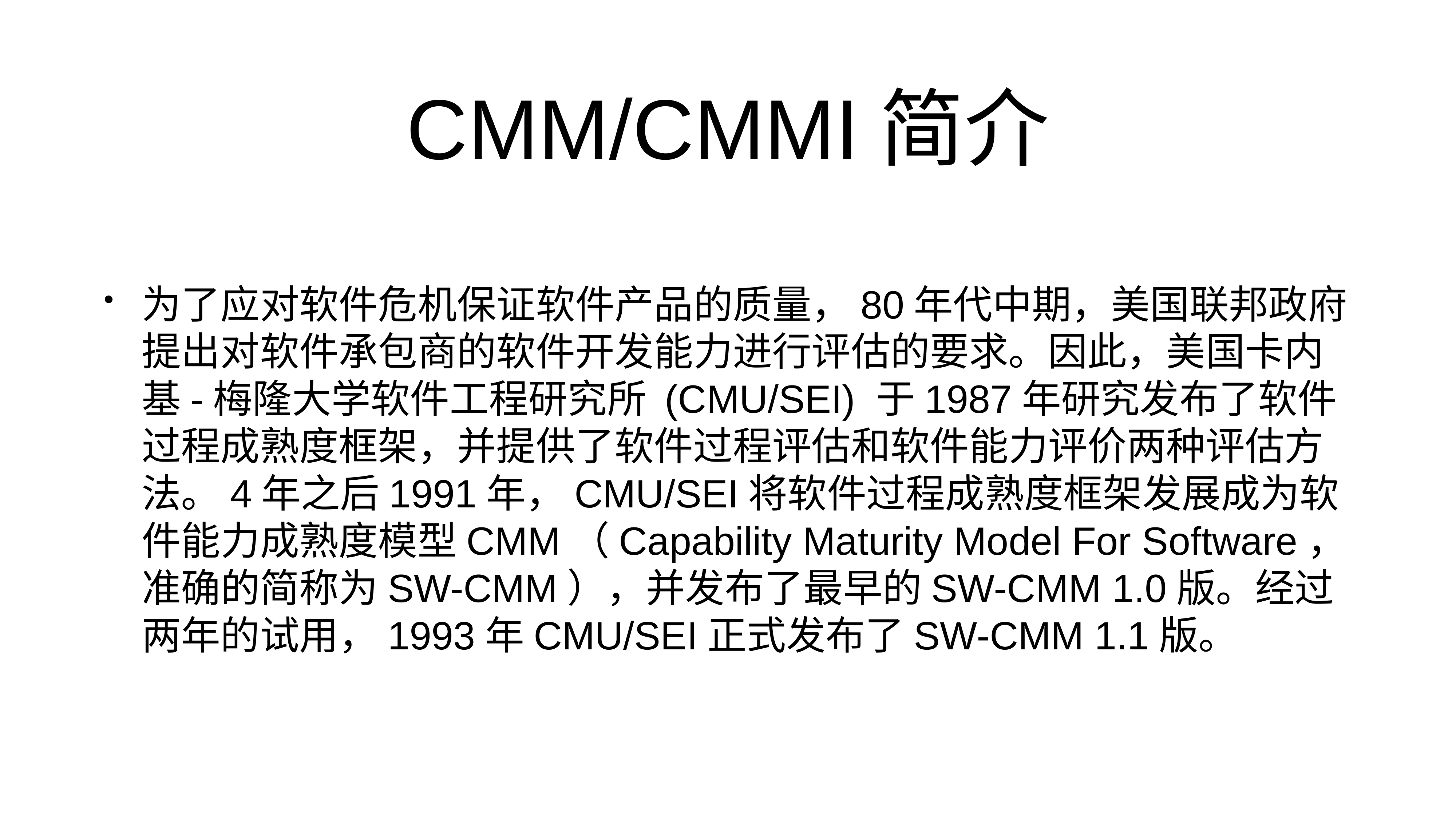

# CMM/CMMI简介
为了应对软件危机保证软件产品的质量，80年代中期，美国联邦政府提出对软件承包商的软件开发能力进行评估的要求。因此，美国卡内基-梅隆大学软件工程研究所 (CMU/SEI) 于1987年研究发布了软件过程成熟度框架，并提供了软件过程评估和软件能力评价两种评估方法。4年之后1991年，CMU/SEI将软件过程成熟度框架发展成为软件能力成熟度模型CMM（Capability Maturity Model For Software，准确的简称为SW-CMM），并发布了最早的SW-CMM 1.0版。经过两年的试用，1993年CMU/SEI正式发布了SW-CMM 1.1版。